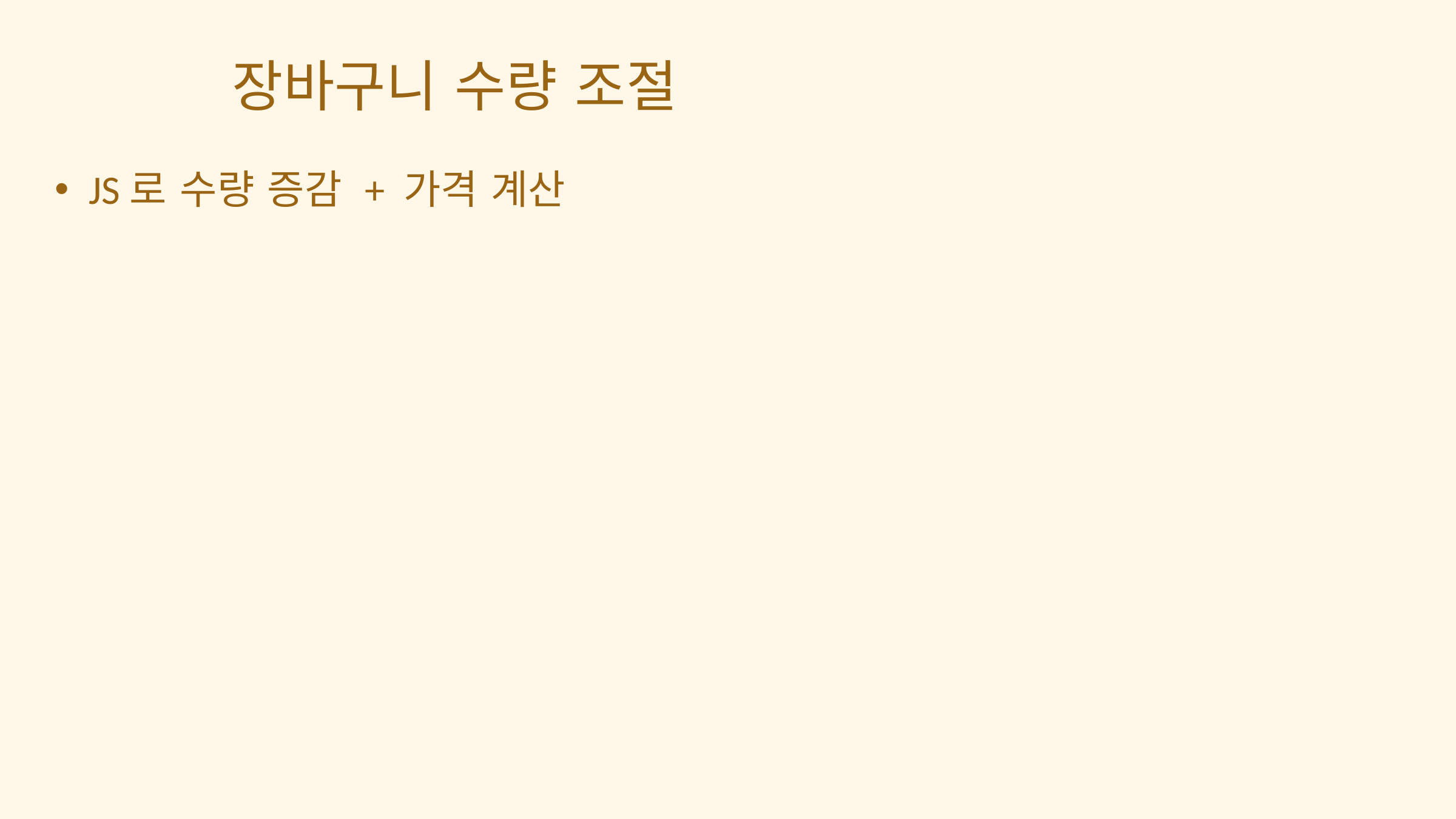

장바구니 수량 조절
JS로 수량 증감 + 가격 계산